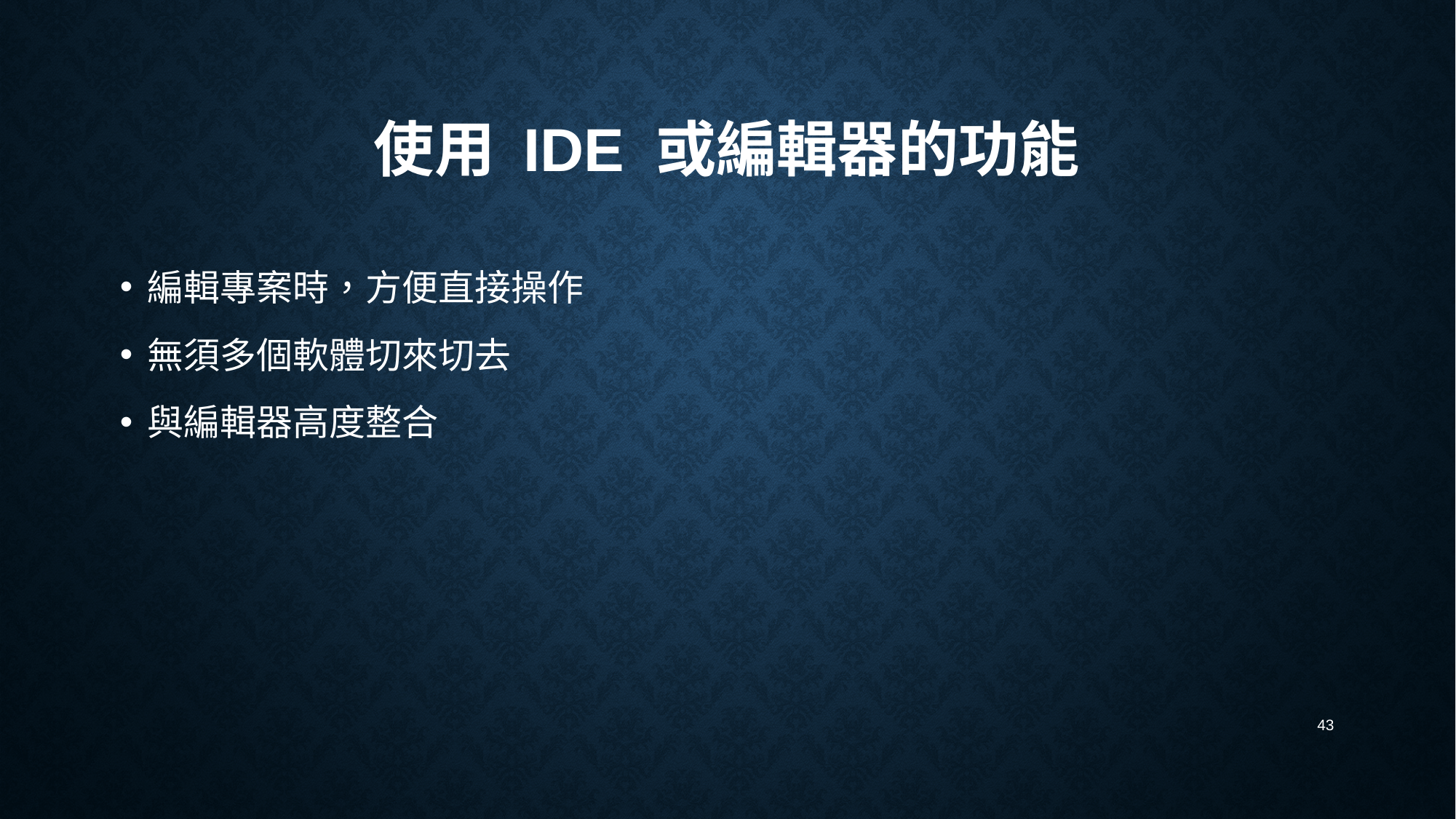

# 使用 IDE 或編輯器的功能
編輯專案時，方便直接操作
無須多個軟體切來切去
與編輯器高度整合
43